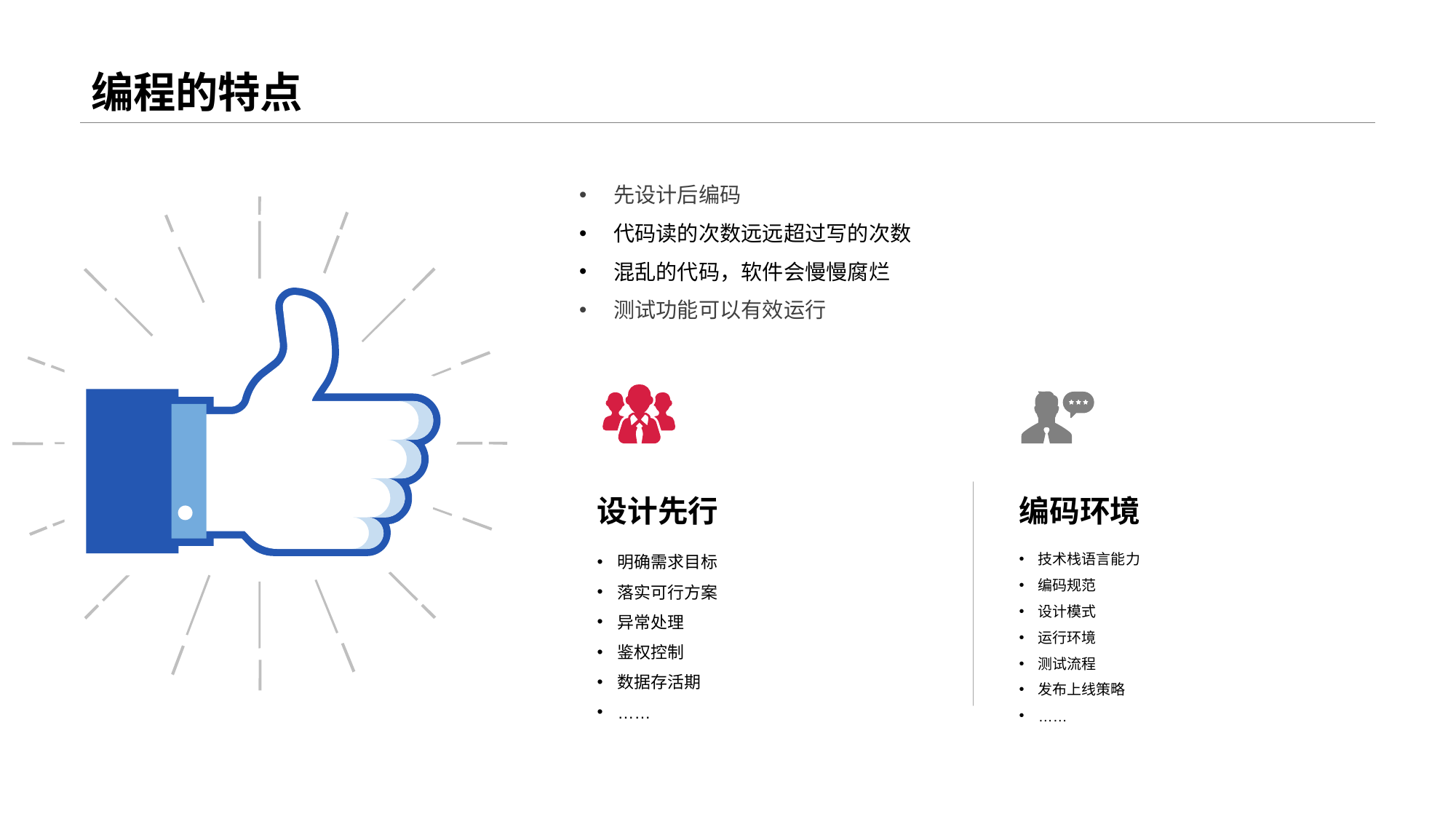

# 编程的特点
先设计后编码
代码读的次数远远超过写的次数
混乱的代码，软件会慢慢腐烂
测试功能可以有效运行

设计先行
编码环境
明确需求目标
落实可行方案
异常处理
鉴权控制
数据存活期
……
技术栈语言能力
编码规范
设计模式
运行环境
测试流程
发布上线策略
……